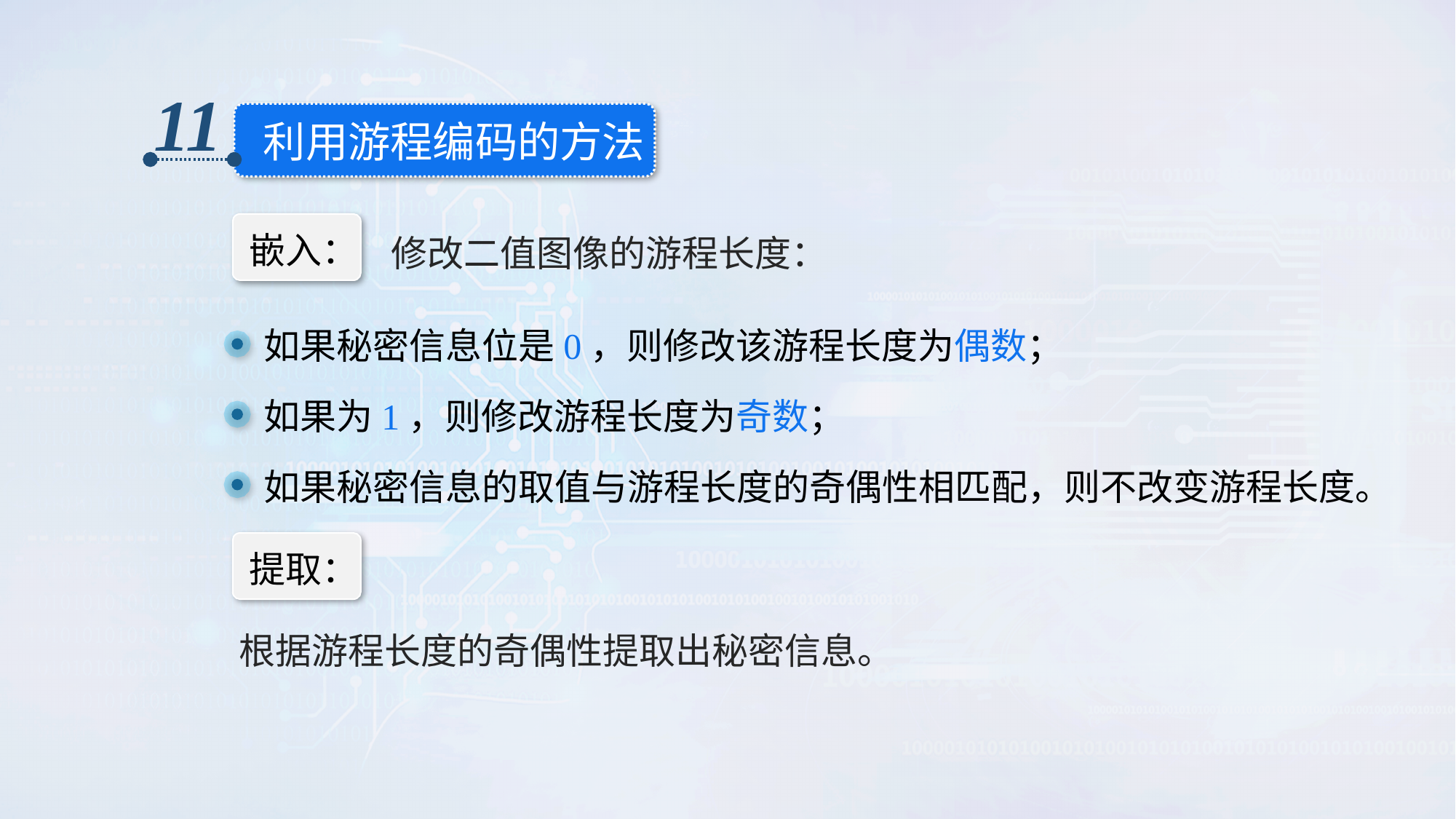

11

利用游程编码的方法

嵌入：
修改二值图像的游程长度：
如果秘密信息位是0，则修改该游程长度为偶数；

如果为1，则修改游程长度为奇数；

如果秘密信息的取值与游程长度的奇偶性相匹配，则不改变游程长度。

提取：
根据游程长度的奇偶性提取出秘密信息。